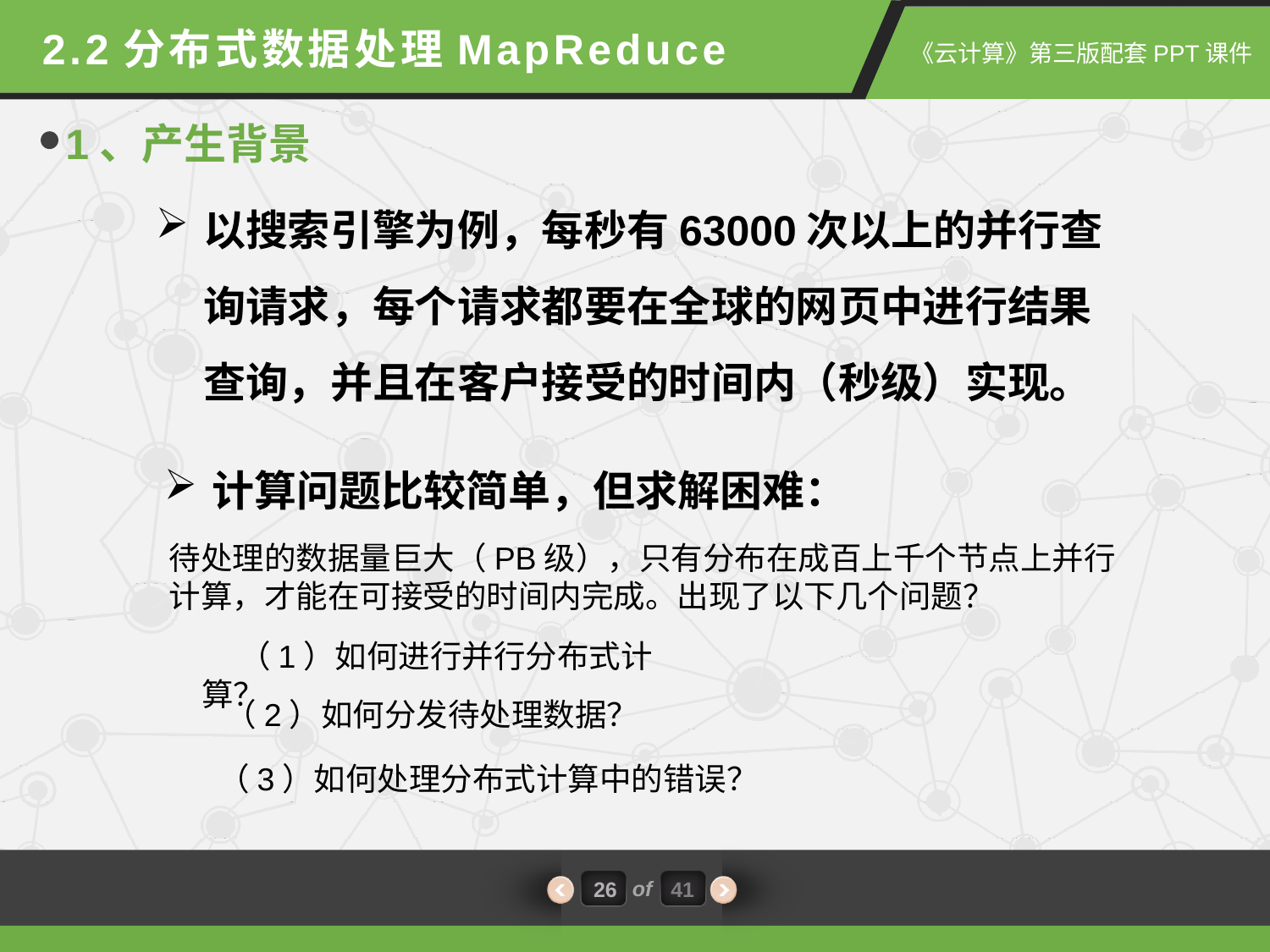

2.2分布式数据处理MapReduce
1、产生背景

以搜索引擎为例，每秒有63000次以上的并行查询请求，每个请求都要在全球的网页中进行结果查询，并且在客户接受的时间内（秒级）实现。
计算问题比较简单，但求解困难：
待处理的数据量巨大（PB级），只有分布在成百上千个节点上并行计算，才能在可接受的时间内完成。出现了以下几个问题？
（1）如何进行并行分布式计算？
（2）如何分发待处理数据？
（3）如何处理分布式计算中的错误？
26